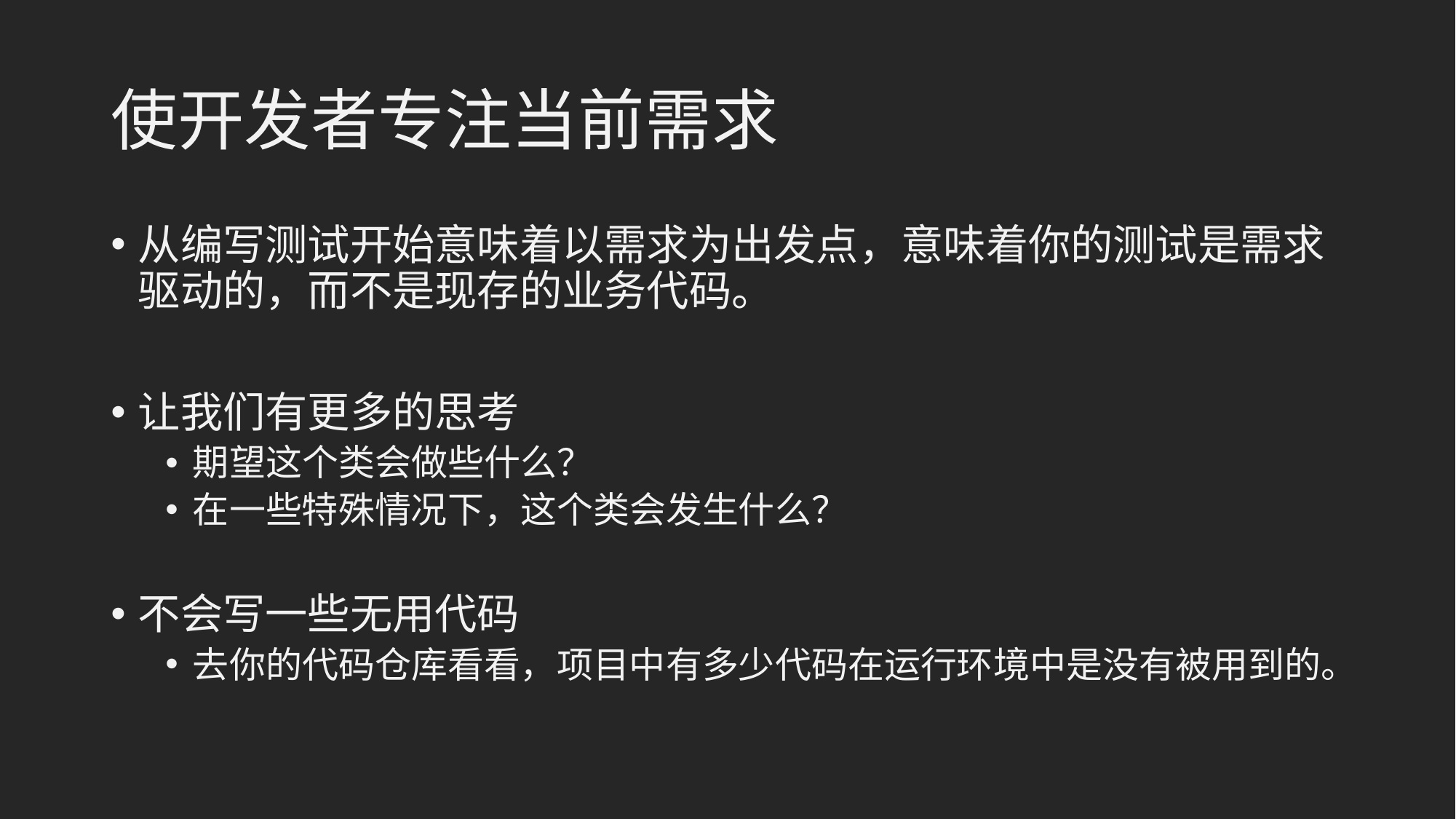

# 使开发者专注当前需求
从编写测试开始意味着以需求为出发点，意味着你的测试是需求驱动的，而不是现存的业务代码。

让我们有更多的思考
期望这个类会做些什么？
在一些特殊情况下，这个类会发生什么？

不会写一些无用代码
去你的代码仓库看看，项目中有多少代码在运行环境中是没有被用到的。